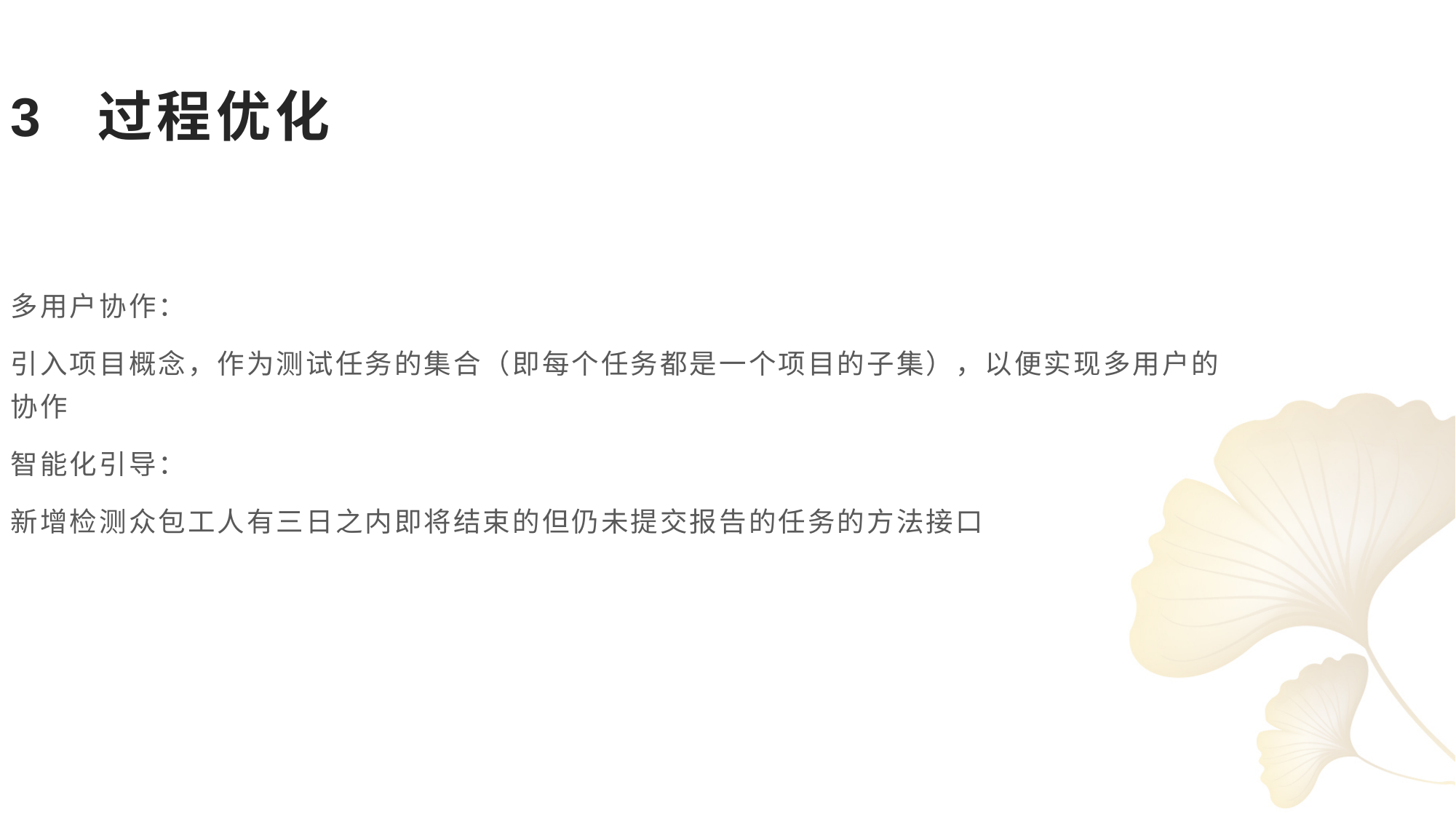

3  过程优化
多用户协作：
引入项目概念，作为测试任务的集合（即每个任务都是一个项目的子集），以便实现多用户的协作
智能化引导：
新增检测众包工人有三日之内即将结束的但仍未提交报告的任务的方法接口